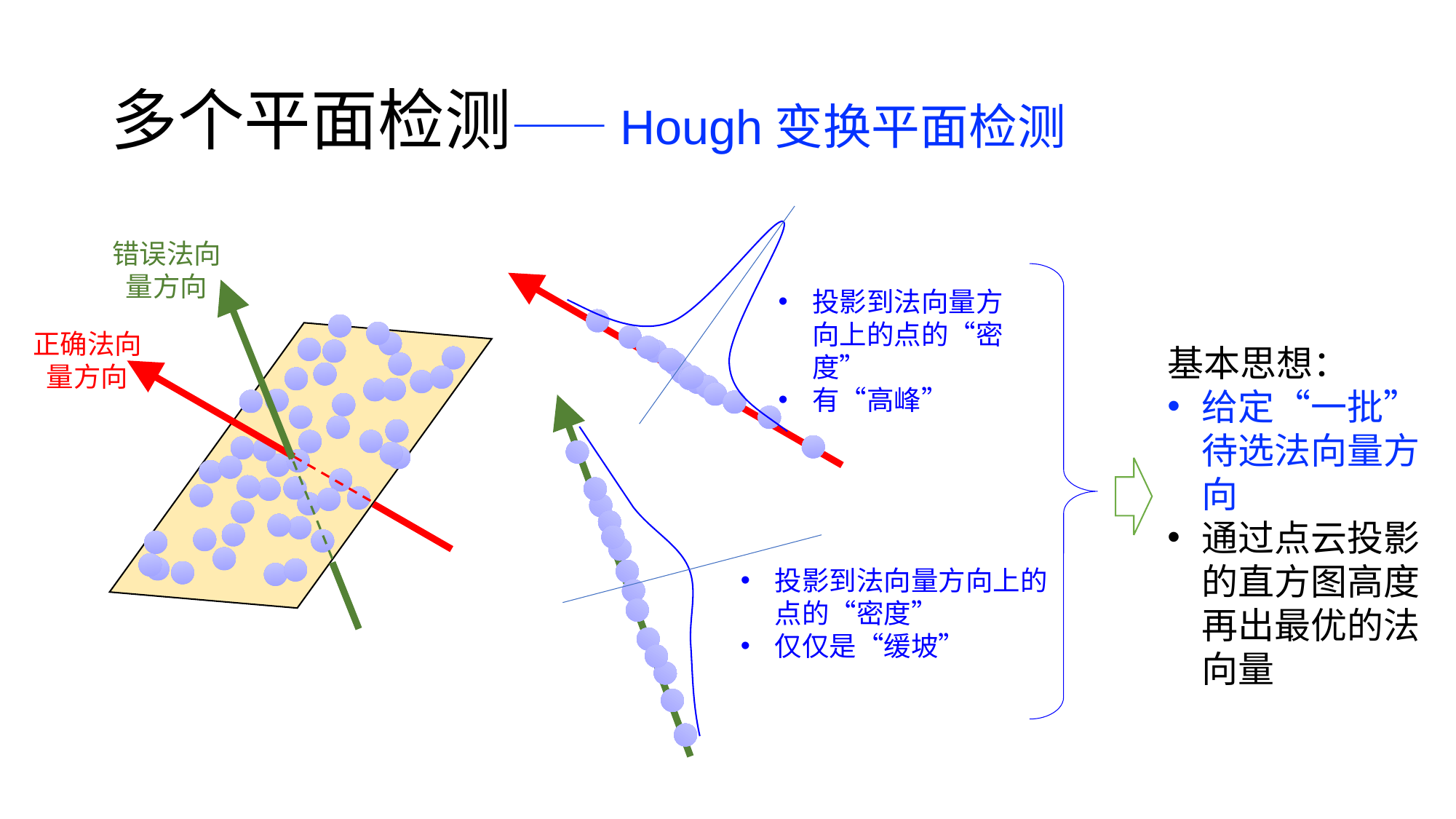

# 多个平面检测——Hough变换平面检测

错误法向量方向

正确法向量方向

投影到法向量方向上的点的“密度”
有“高峰”
基本思想：
给定“一批”待选法向量方向
通过点云投影的直方图高度再出最优的法向量

投影到法向量方向上的点的“密度”
仅仅是“缓坡”